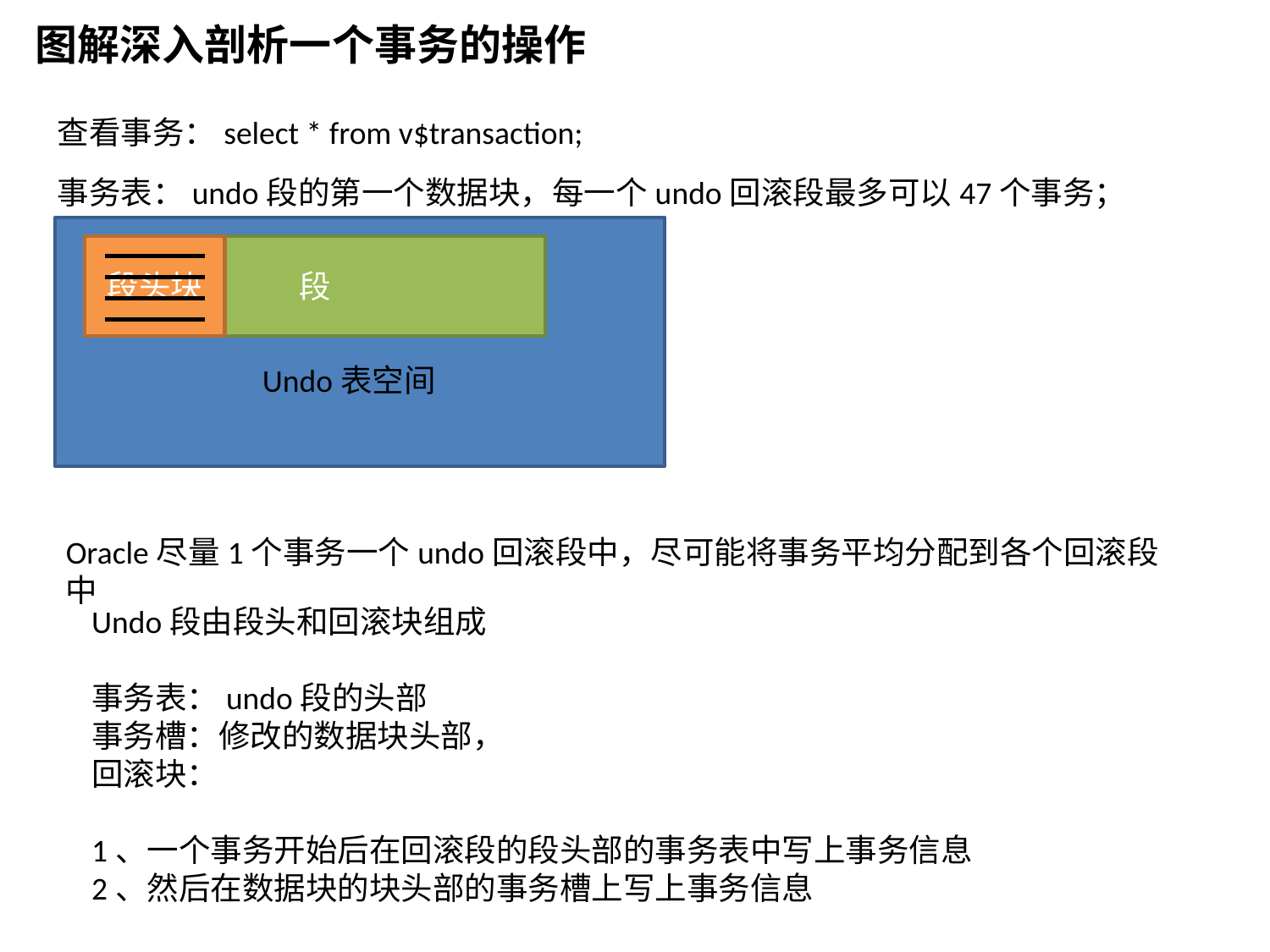

图解深入剖析一个事务的操作
查看事务：select * from v$transaction;
事务表：undo段的第一个数据块，每一个undo回滚段最多可以47个事务；

段
段头块
Undo表空间
Oracle尽量1个事务一个undo回滚段中，尽可能将事务平均分配到各个回滚段中
Undo段由段头和回滚块组成

事务表：undo段的头部
事务槽：修改的数据块头部，
回滚块：

1、一个事务开始后在回滚段的段头部的事务表中写上事务信息
2、然后在数据块的块头部的事务槽上写上事务信息